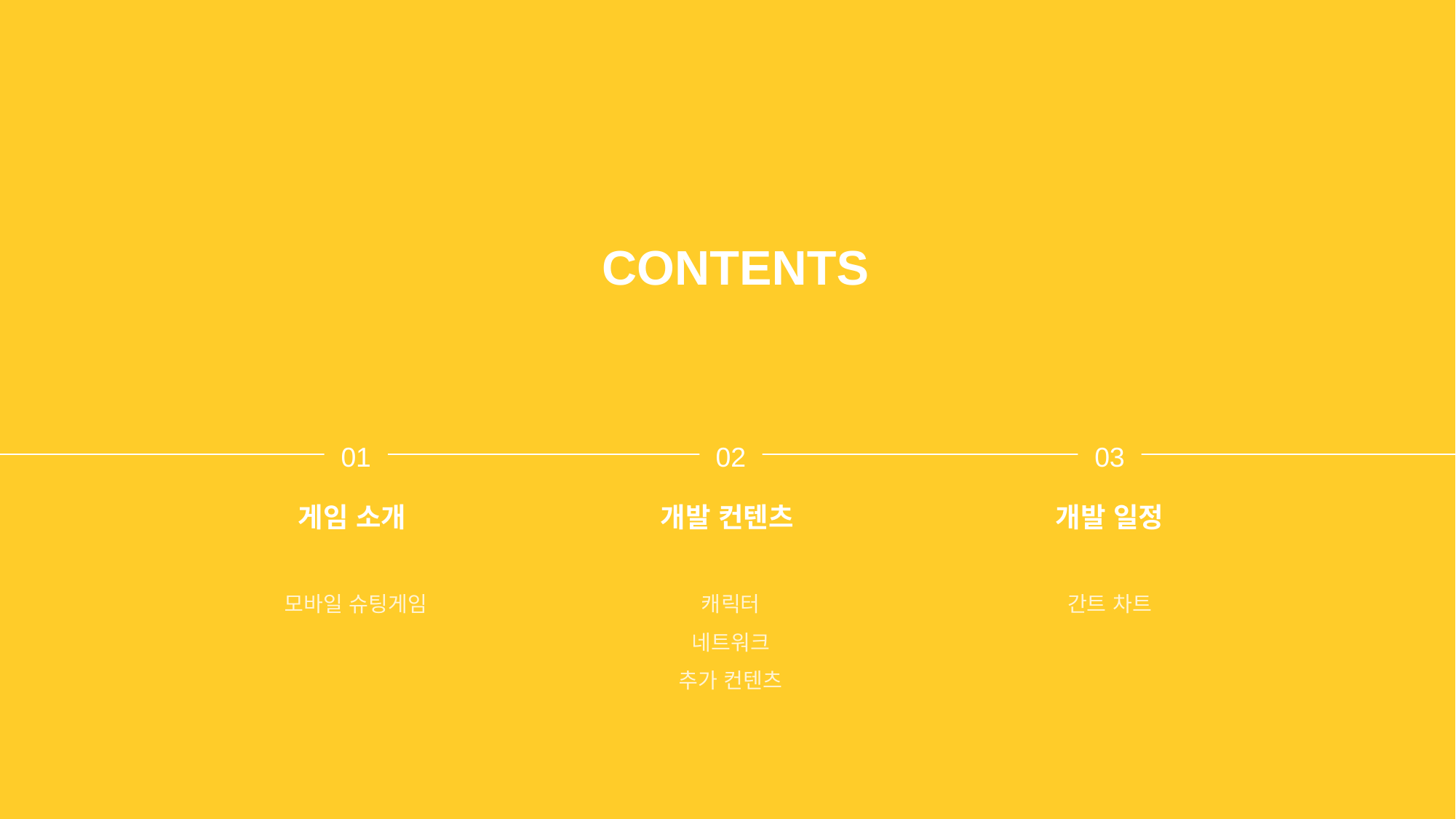

CONTENTS
01
02
03
게임 소개
개발 일정
개발 컨텐츠
모바일 슈팅게임
캐릭터
네트워크
추가 컨텐츠
간트 차트